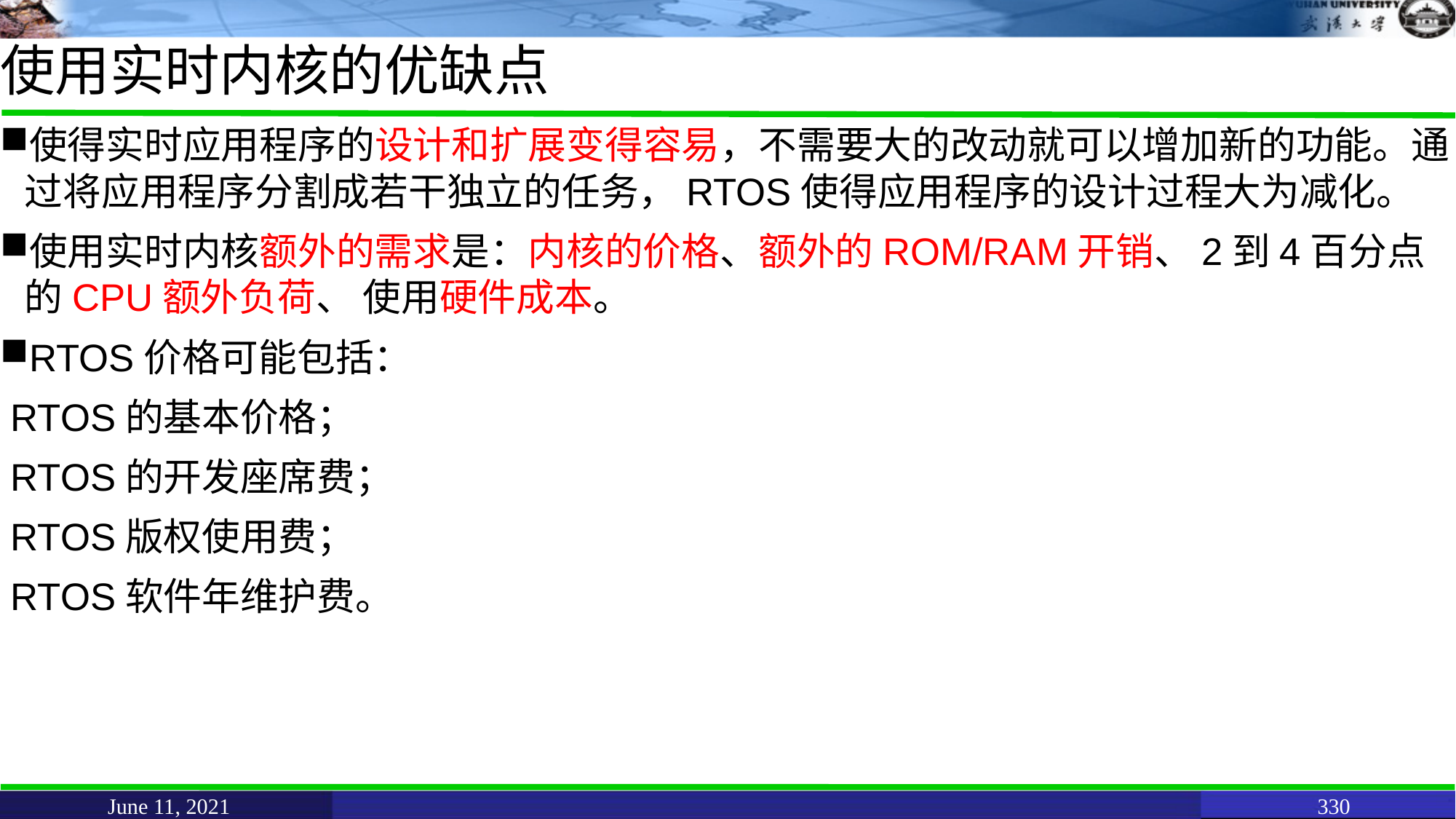

# 使用实时内核的优缺点
使得实时应用程序的设计和扩展变得容易，不需要大的改动就可以增加新的功能。通过将应用程序分割成若干独立的任务，RTOS使得应用程序的设计过程大为减化。
使用实时内核额外的需求是：内核的价格、额外的ROM/RAM开销、2到4百分点的CPU额外负荷、 使用硬件成本。
RTOS价格可能包括：
 RTOS的基本价格；
 RTOS的开发座席费；
 RTOS版权使用费；
 RTOS软件年维护费。
June 11, 2021

330